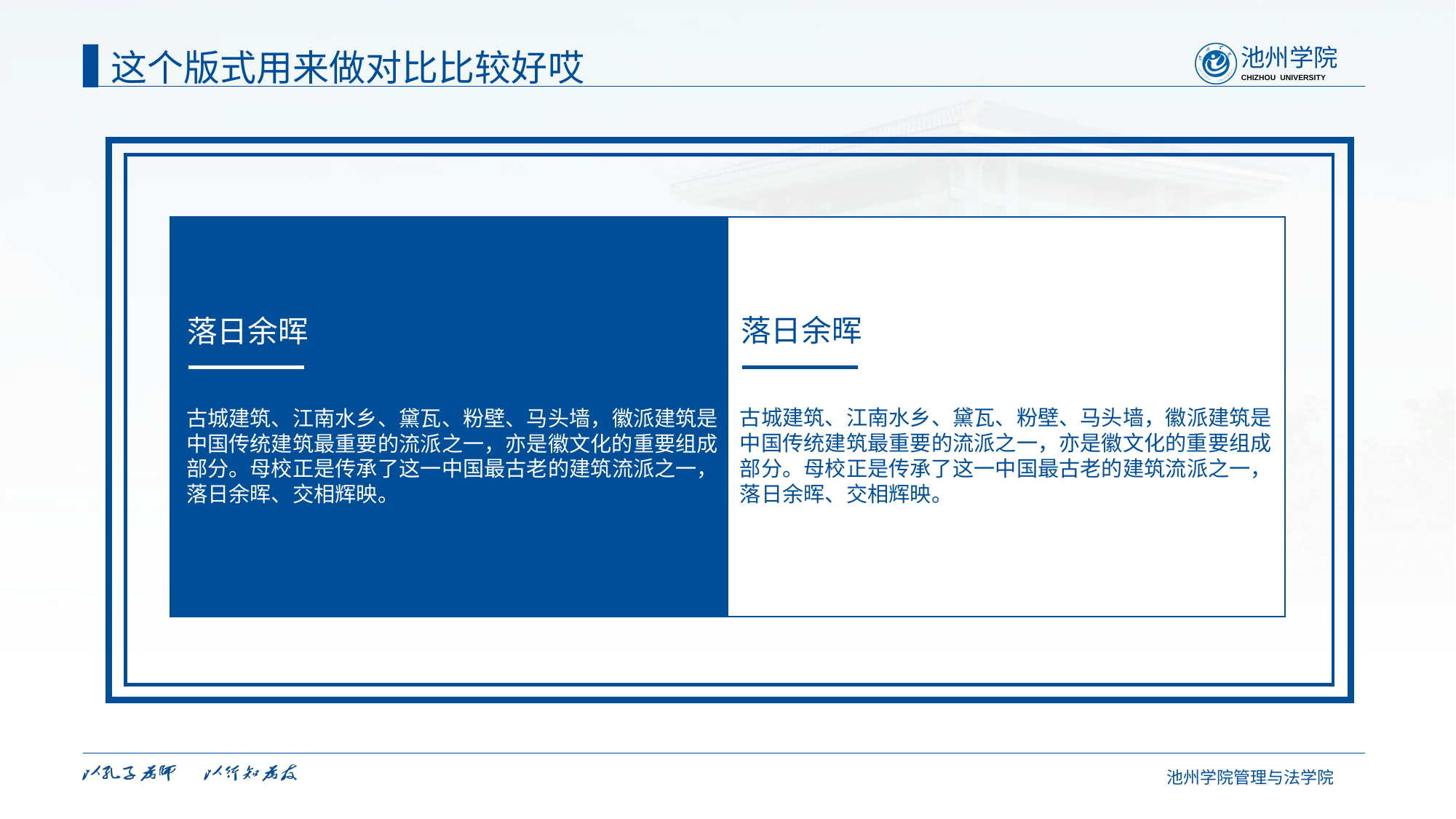

这个版式用来做对比比较好哎

落日余晖
古城建筑、江南水乡、黛瓦、粉壁、马头墙，徽派建筑是中国传统建筑最重要的流派之一，亦是徽文化的重要组成部分。母校正是传承了这一中国最古老的建筑流派之一，落日余晖、交相辉映。
落日余晖
古城建筑、江南水乡、黛瓦、粉壁、马头墙，徽派建筑是中国传统建筑最重要的流派之一，亦是徽文化的重要组成部分。母校正是传承了这一中国最古老的建筑流派之一，落日余晖、交相辉映。